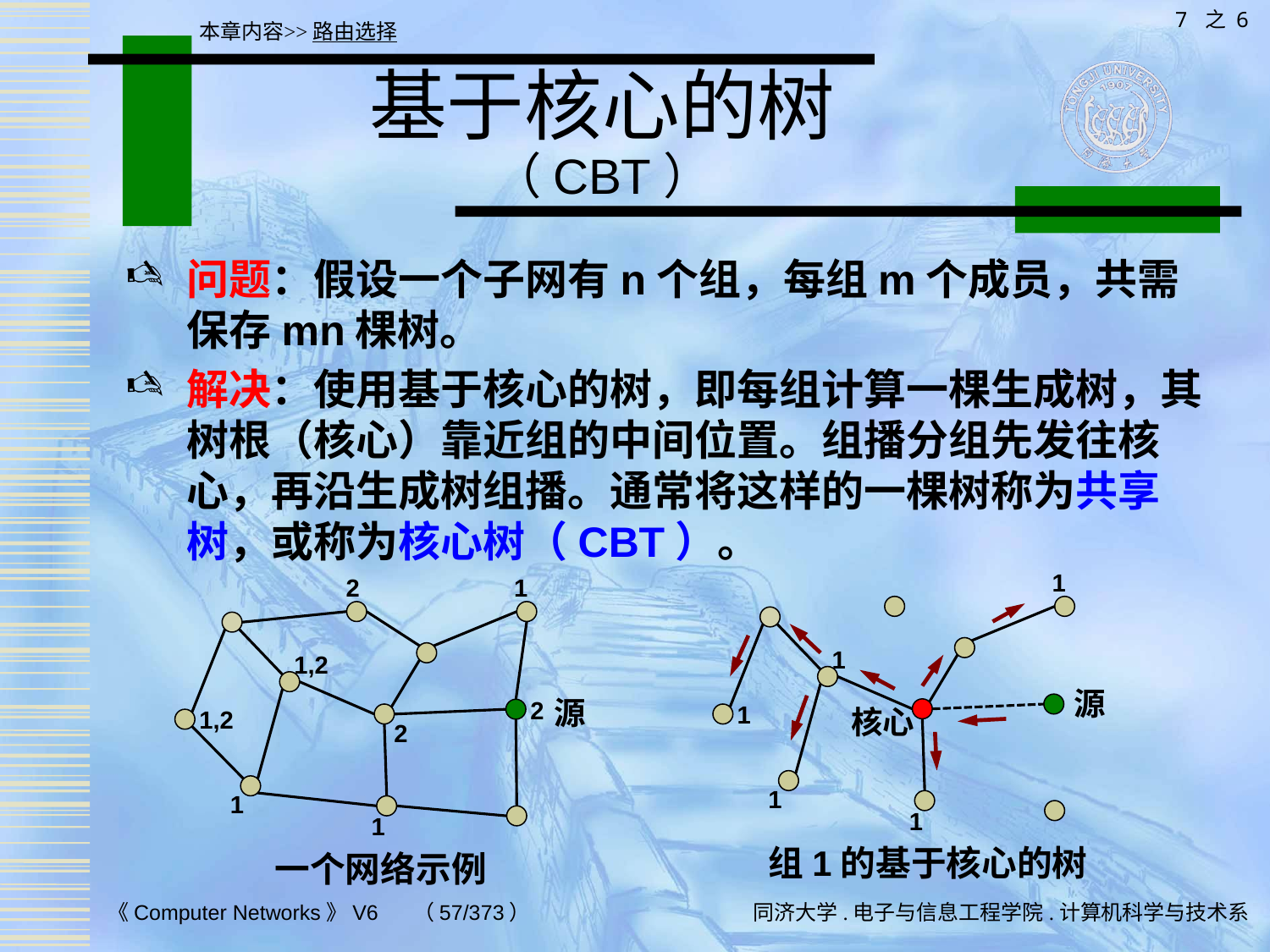

7 之 6
本章内容>>路由选择
# 基于核心的树 （CBT）
问题：假设一个子网有n个组，每组m个成员，共需保存mn棵树。
解决：使用基于核心的树，即每组计算一棵生成树，其树根（核心）靠近组的中间位置。组播分组先发往核心，再沿生成树组播。通常将这样的一棵树称为共享树，或称为核心树（CBT）。
1
2
1

1

1,2

源
源
2
1

核心
1,2

2

1
1

1

1

组1的基于核心的树
一个网络示例